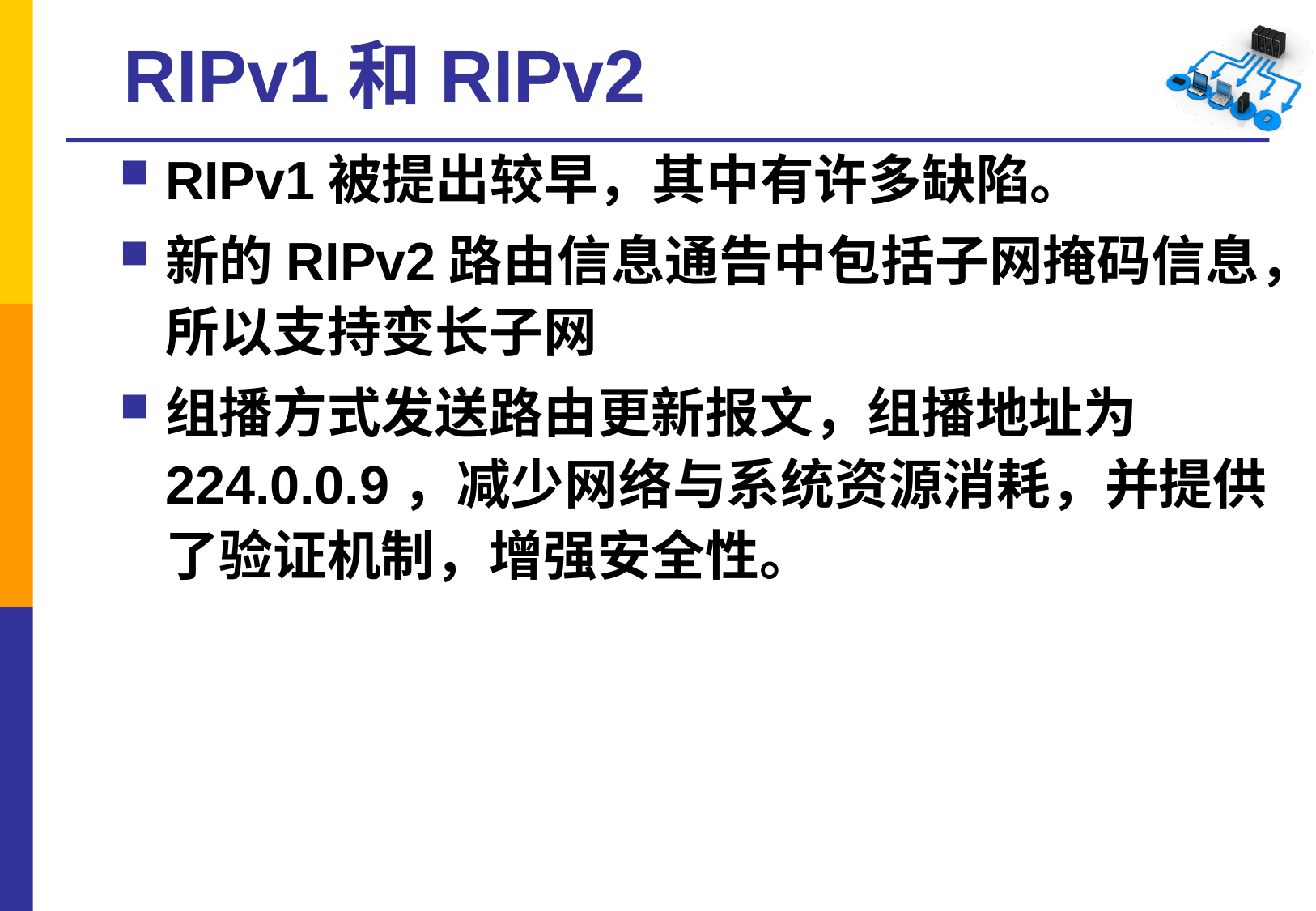

# RIPv1和RIPv2
RIPv1被提出较早，其中有许多缺陷。
新的RIPv2路由信息通告中包括子网掩码信息，所以支持变长子网
组播方式发送路由更新报文，组播地址为224.0.0.9，减少网络与系统资源消耗，并提供了验证机制，增强安全性。